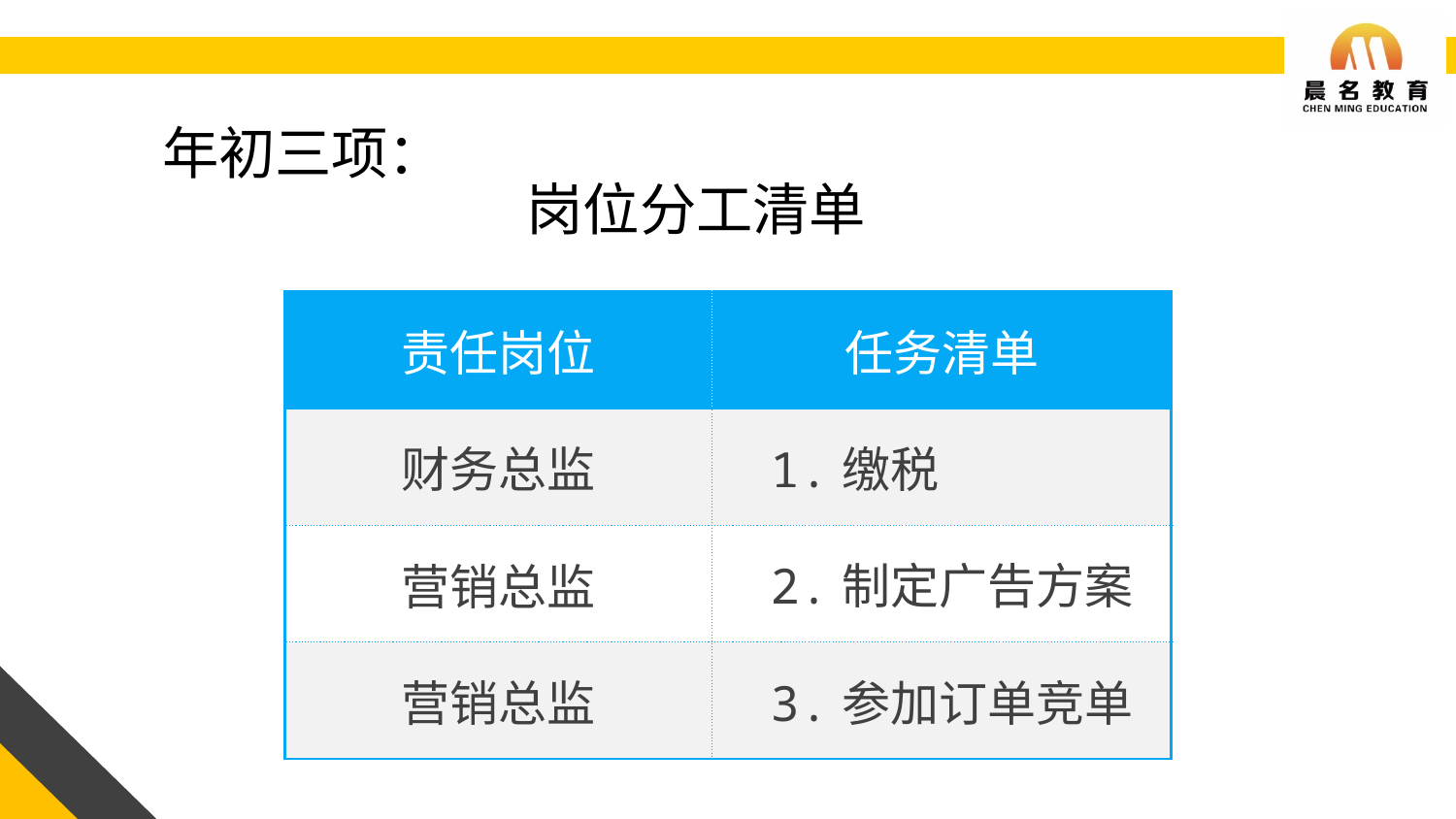

年初三项：
岗位分工清单
| 责任岗位 | 任务清单 |
| --- | --- |
| 财务总监 | 1.缴税 |
| 营销总监 | 2.制定广告方案 |
| 营销总监 | 3.参加订单竞单 |